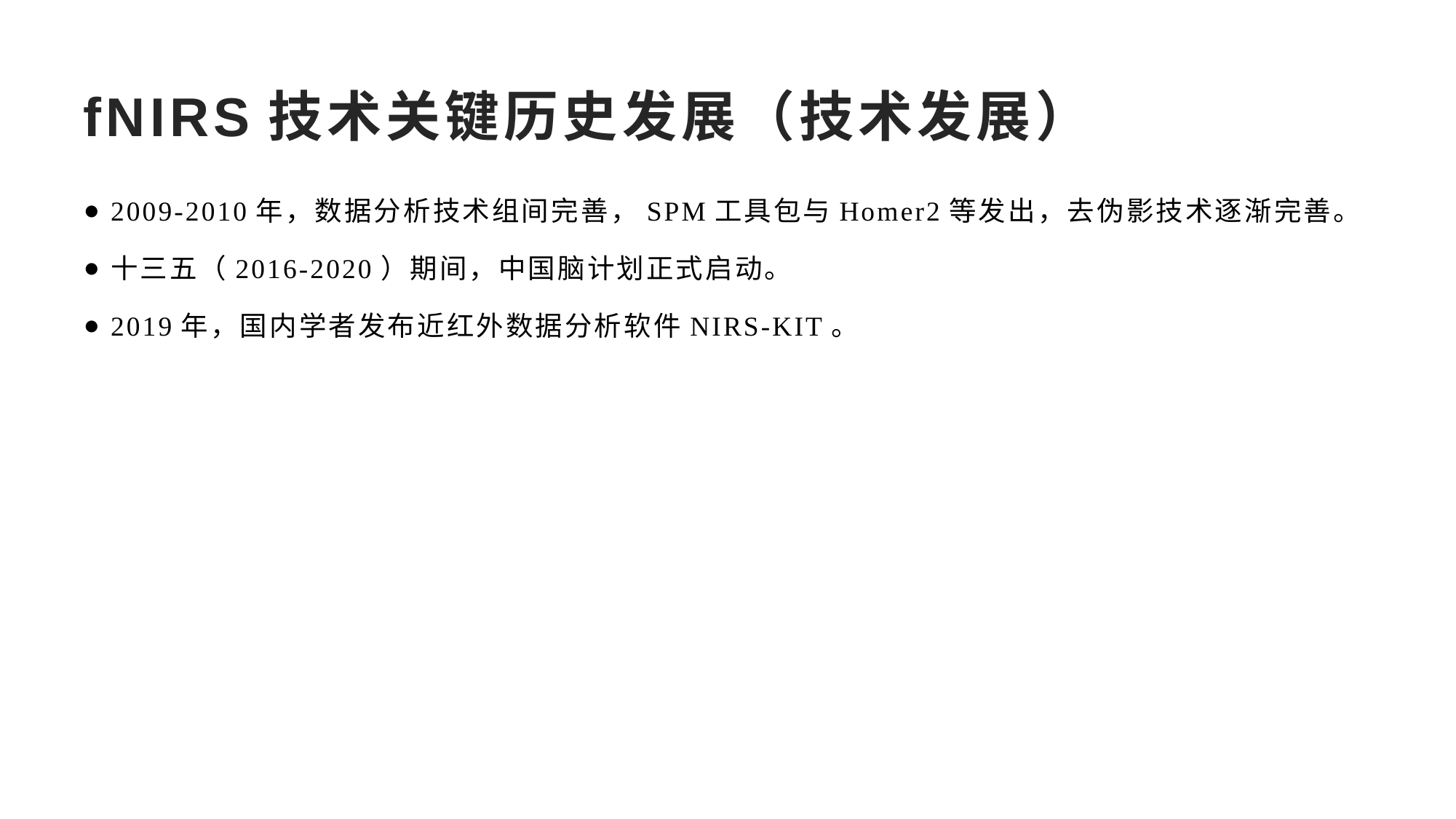

# fNIRS技术关键历史发展（技术发展）
2009-2010年，数据分析技术组间完善，SPM工具包与Homer2等发出，去伪影技术逐渐完善。
十三五（2016-2020）期间，中国脑计划正式启动。
2019年，国内学者发布近红外数据分析软件NIRS-KIT。